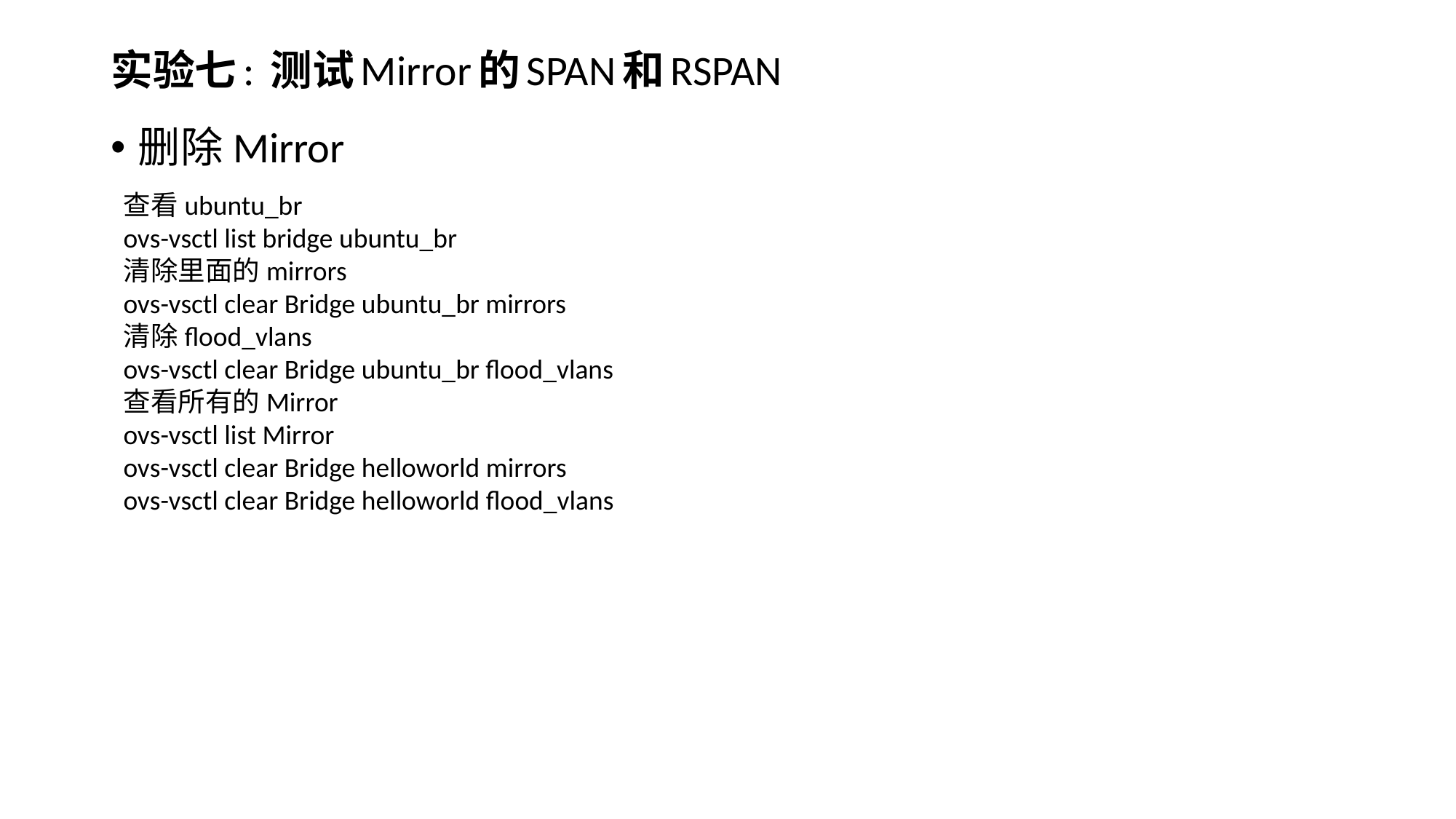

# 实验七: 测试Mirror的SPAN和RSPAN
删除Mirror
查看ubuntu_br
ovs-vsctl list bridge ubuntu_br
清除里面的mirrors
ovs-vsctl clear Bridge ubuntu_br mirrors
清除flood_vlans
ovs-vsctl clear Bridge ubuntu_br flood_vlans
查看所有的Mirror
ovs-vsctl list Mirror
ovs-vsctl clear Bridge helloworld mirrors
ovs-vsctl clear Bridge helloworld flood_vlans